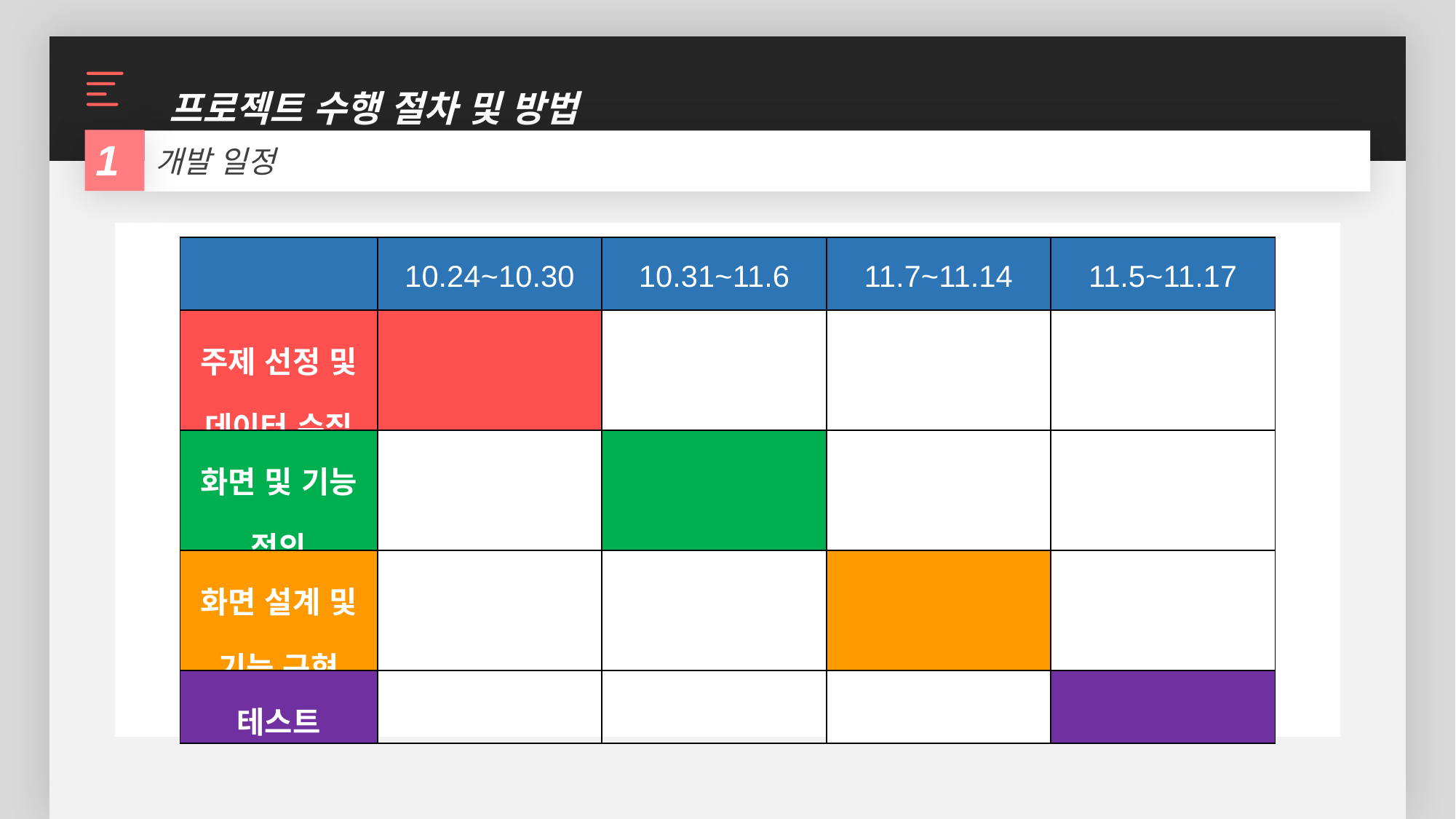

프로젝트 수행 절차 및 방법

1

개발 일정

|  | 10.24~10.30 | 10.31~11.6 | 11.7~11.14 | 11.5~11.17 |
| --- | --- | --- | --- | --- |
| 주제 선정 및 데이터 수집 |  |  |  |  |
| 화면 및 기능 정의 |  |  |  |  |
| 화면 설계 및 기능 구현 |  |  |  |  |
| 테스트 |  |  |  |  |